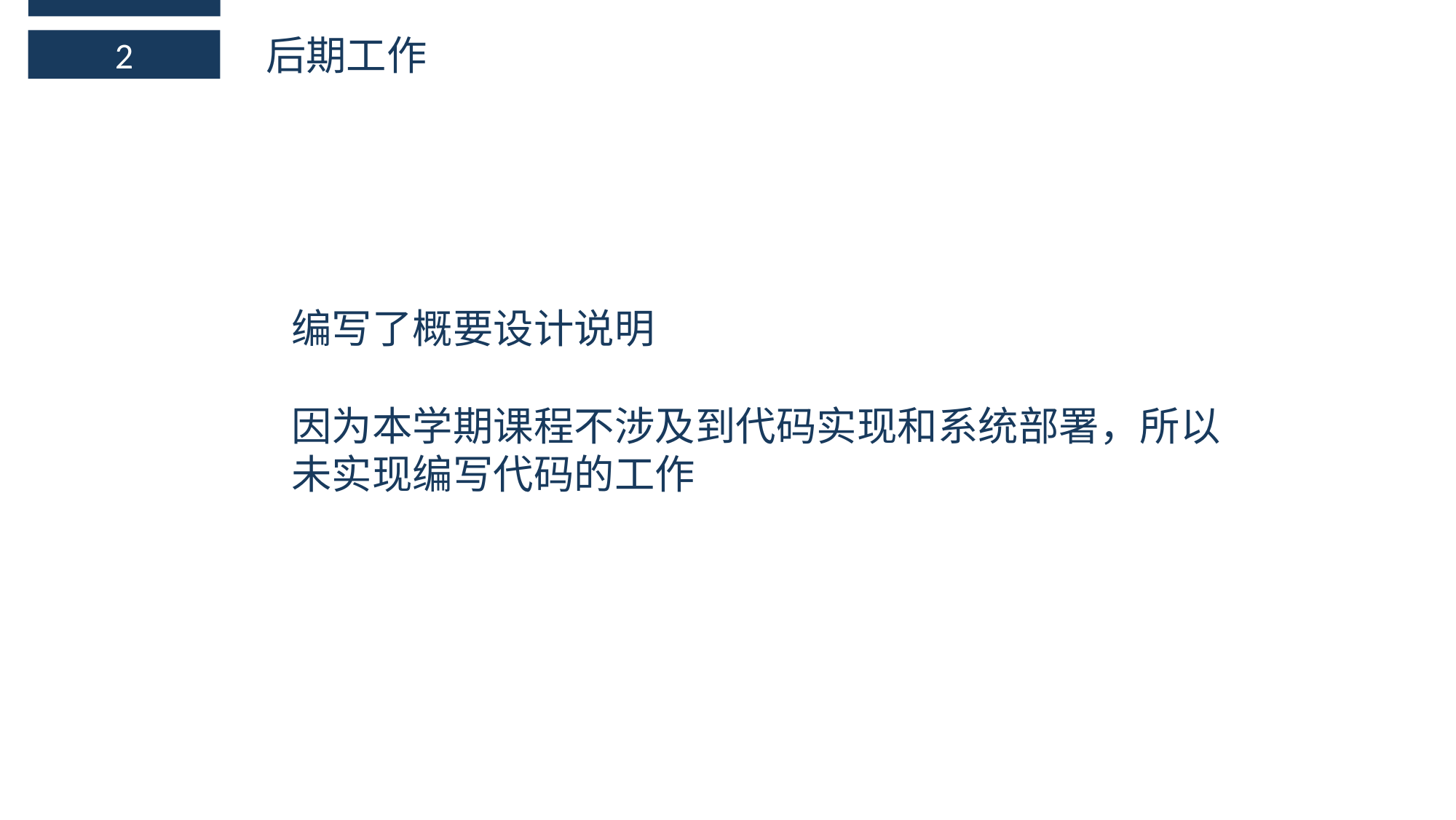

后期工作
2
编写了概要设计说明

因为本学期课程不涉及到代码实现和系统部署，所以未实现编写代码的工作